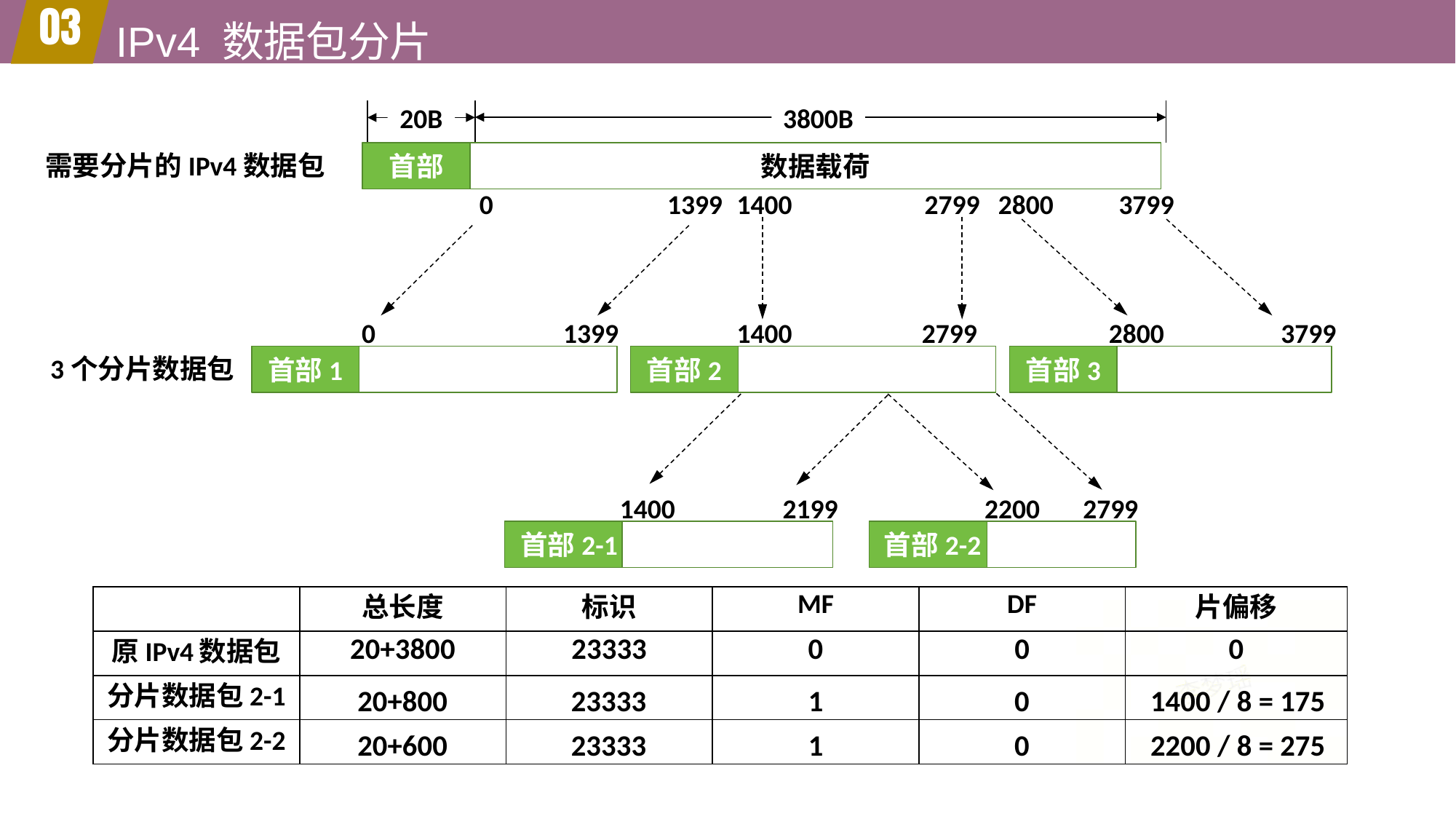

IPv4 数据包分片

3800B
03
20B
需要分片的IPv4数据包
首部
数据载荷
1399
2799
2800
3799
0
1400
1400
2799

2800
3799

1399
0

3个分片数据包
首部1
首部2
首部3
2200
2799

1400
2199

首部2-1
首部2-2
|  | 总长度 | 标识 | MF | DF | 片偏移 |
| --- | --- | --- | --- | --- | --- |
| 原IPv4数据包 | 20+3800 | 23333 | 0 | 0 | 0 |
| 分片数据包2-1 |  |  |  |  |  |
| 分片数据包2-2 |  |  |  |  |  |
20+800
23333
1
0
1400 / 8 = 175
20+600
23333
1
0
2200 / 8 = 275